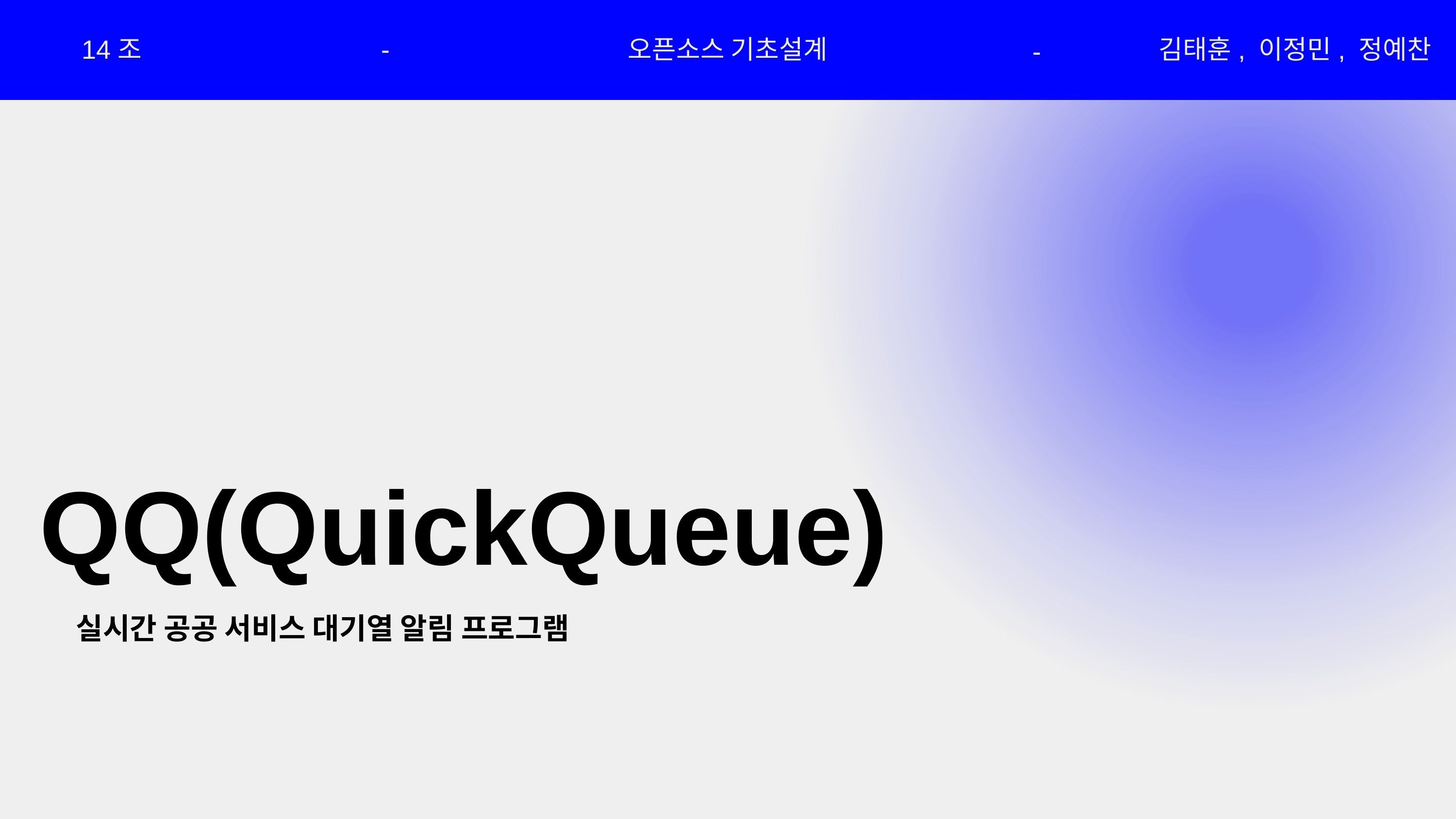

14조
-
오픈소스 기초설계
김태훈, 이정민, 정예찬
-
QQ(QuickQueue)
실시간 공공 서비스 대기열 알림 프로그램